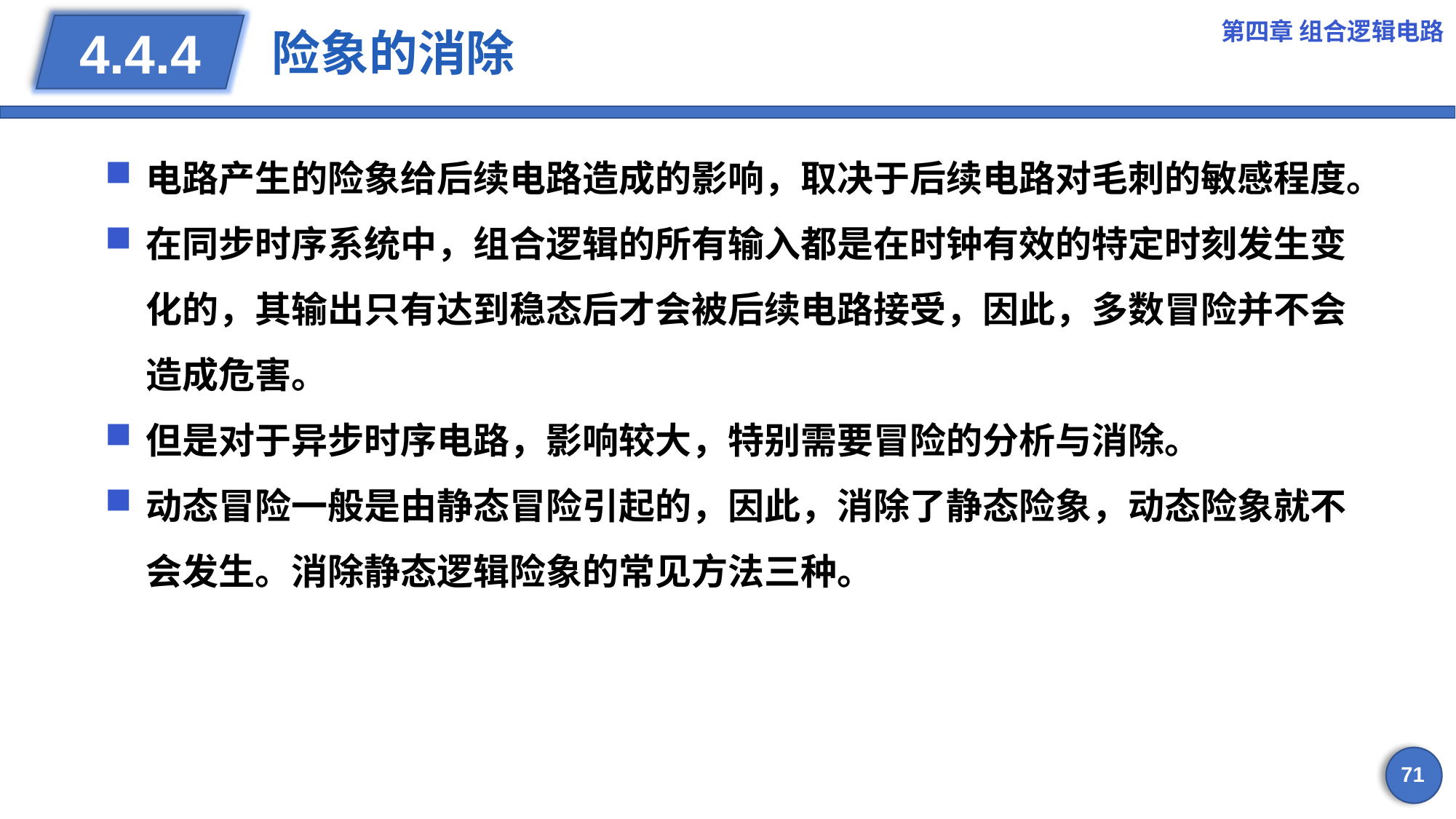

第四章 组合逻辑电路
# 险象的消除
4.4.4
电路产生的险象给后续电路造成的影响，取决于后续电路对毛刺的敏感程度。
在同步时序系统中，组合逻辑的所有输入都是在时钟有效的特定时刻发生变化的，其输出只有达到稳态后才会被后续电路接受，因此，多数冒险并不会造成危害。
但是对于异步时序电路，影响较大，特别需要冒险的分析与消除。
动态冒险一般是由静态冒险引起的，因此，消除了静态险象，动态险象就不会发生。消除静态逻辑险象的常见方法三种。
71